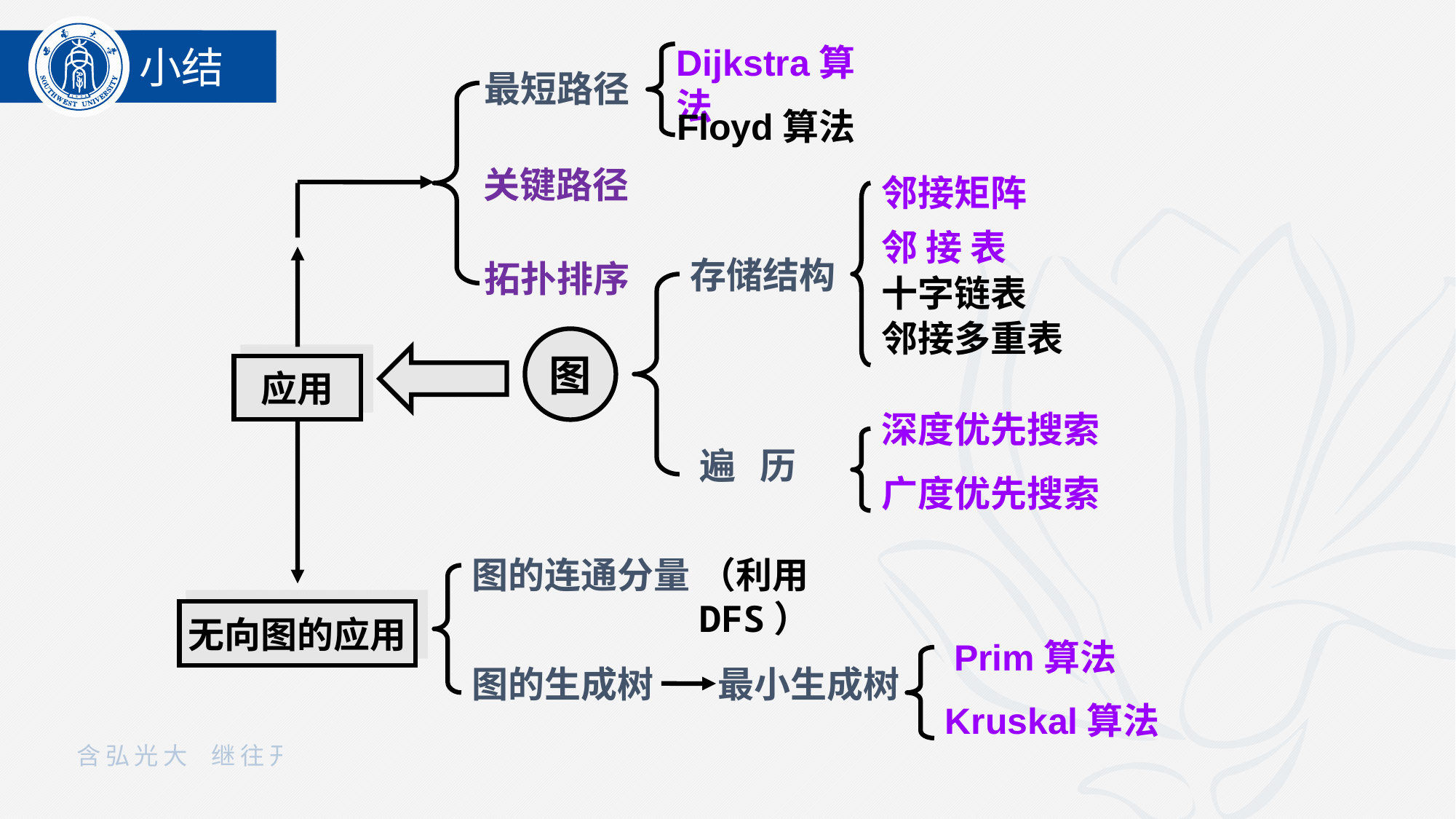

小结
Dijkstra算法

最短路径

Floyd算法
关键路径
邻接矩阵

邻 接 表

存储结构
拓扑排序
十字链表

邻接多重表
图

应用
深度优先搜索

遍   历
广度优先搜索
图的连通分量
（利用DFS）

无向图的应用
Prim算法

图的生成树
最小生成树

Kruskal算法